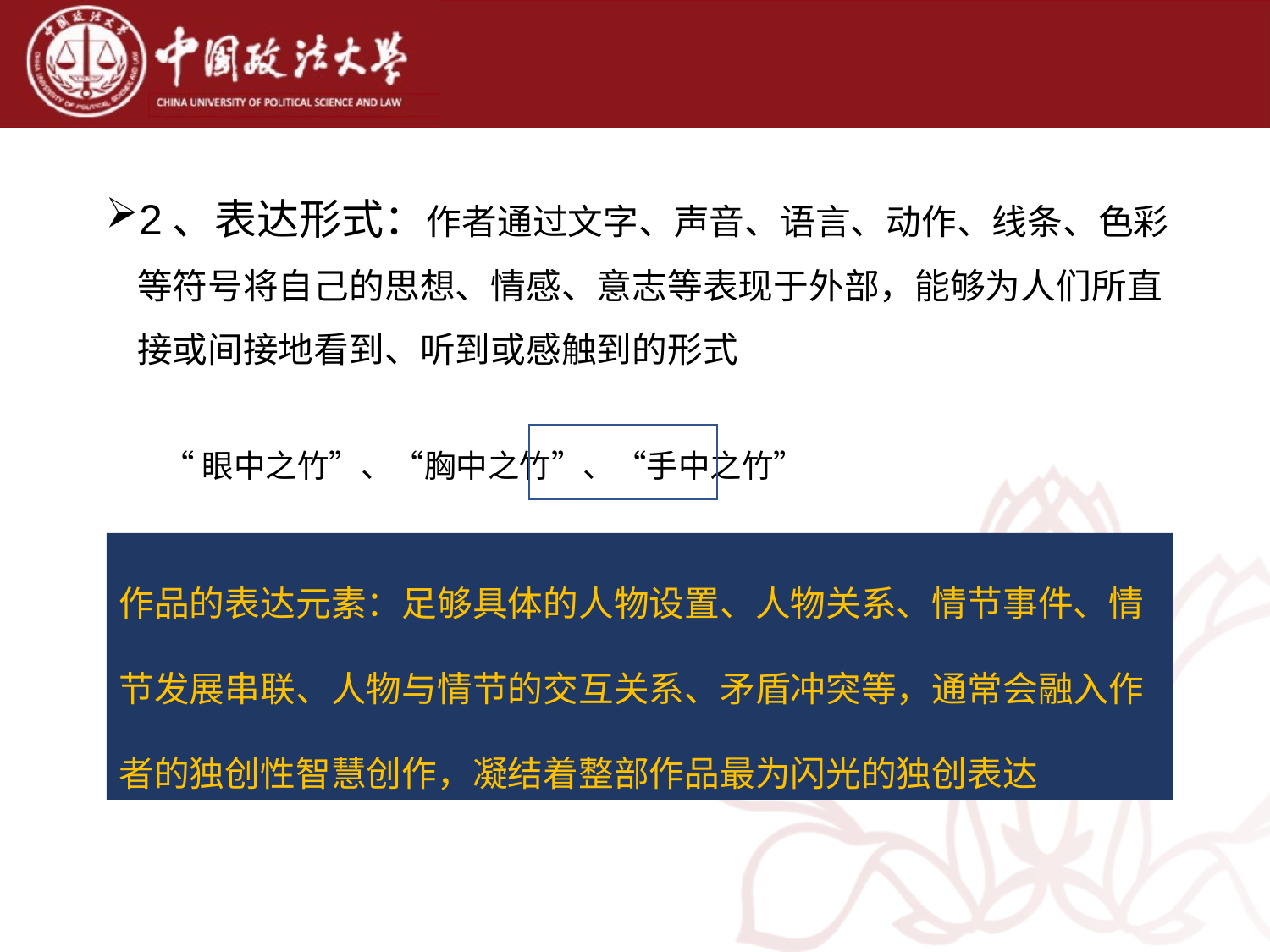

2、表达形式：作者通过文字、声音、语言、动作、线条、色彩等符号将自己的思想、情感、意志等表现于外部，能够为人们所直接或间接地看到、听到或感触到的形式

        “眼中之竹”、“胸中之竹”、“手中之竹”

作品的表达元素：足够具体的人物设置、人物关系、情节事件、情节发展串联、人物与情节的交互关系、矛盾冲突等，通常会融入作者的独创性智慧创作，凝结着整部作品最为闪光的独创表达